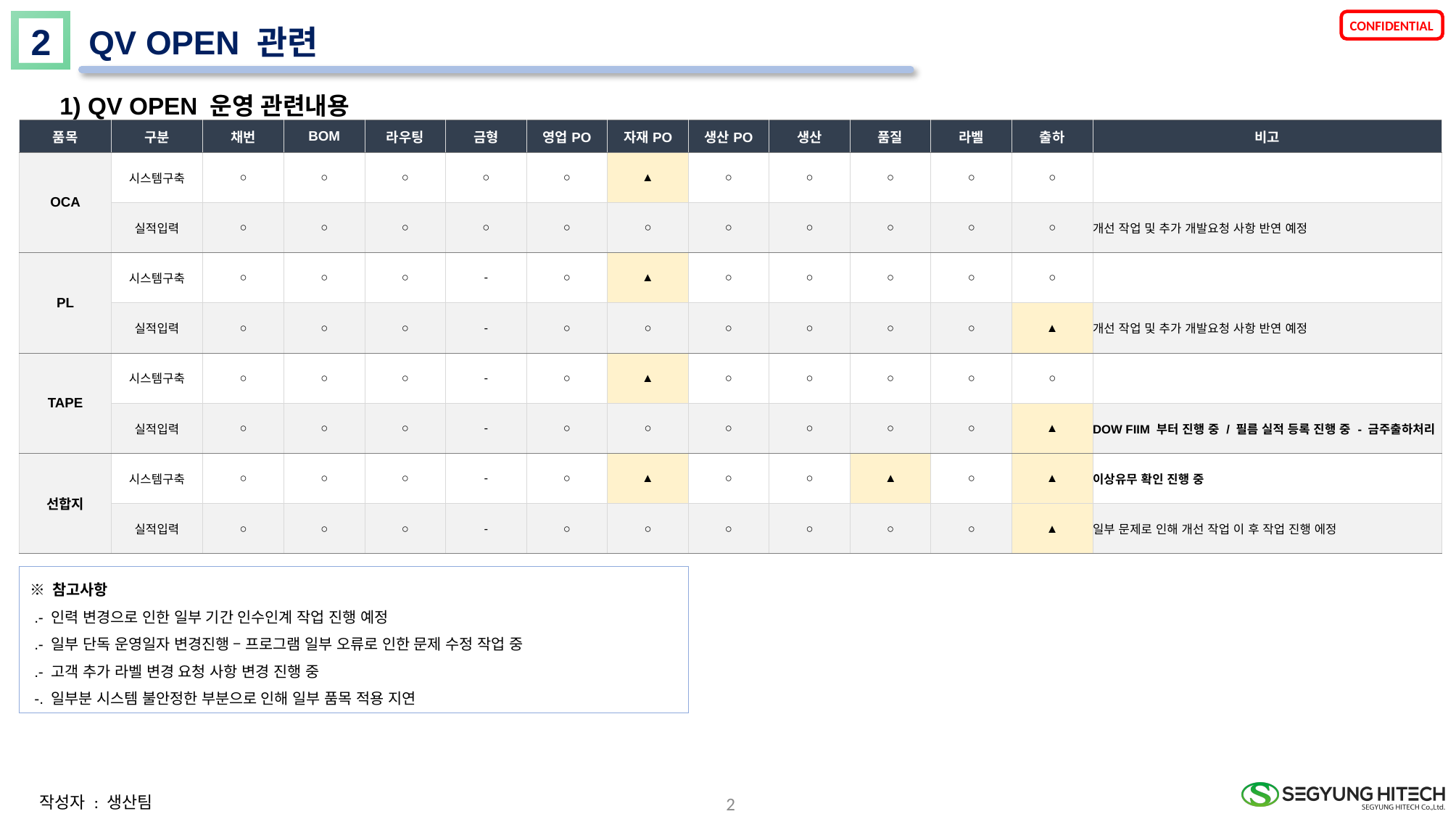

2
QV OPEN 관련
1) QV OPEN 운영 관련내용
| 품목 | 구분 | 채번 | BOM | 라우팅 | 금형 | 영업PO | 자재PO | 생산PO | 생산 | 품질 | 라벨 | 출하 | 비고 |
| --- | --- | --- | --- | --- | --- | --- | --- | --- | --- | --- | --- | --- | --- |
| OCA | 시스템구축 | ○ | ○ | ○ | ○ | ○ | ▲ | ○ | ○ | ○ | ○ | ○ |  |
|  | 실적입력 | ○ | ○ | ○ | ○ | ○ | ○ | ○ | ○ | ○ | ○ | ○ | 개선 작업 및 추가 개발요청 사항 반연 예정 |
| PL | 시스템구축 | ○ | ○ | ○ | - | ○ | ▲ | ○ | ○ | ○ | ○ | ○ |  |
|  | 실적입력 | ○ | ○ | ○ | - | ○ | ○ | ○ | ○ | ○ | ○ | ▲ | 개선 작업 및 추가 개발요청 사항 반연 예정 |
| TAPE | 시스템구축 | ○ | ○ | ○ | - | ○ | ▲ | ○ | ○ | ○ | ○ | ○ |  |
|  | 실적입력 | ○ | ○ | ○ | - | ○ | ○ | ○ | ○ | ○ | ○ | ▲ | DOW FIIM 부터 진행 중 / 필름 실적 등록 진행 중 - 금주출하처리 |
| 선합지 | 시스템구축 | ○ | ○ | ○ | - | ○ | ▲ | ○ | ○ | ▲ | ○ | ▲ | 이상유무 확인 진행 중 |
|  | 실적입력 | ○ | ○ | ○ | - | ○ | ○ | ○ | ○ | ○ | ○ | ▲ | 일부 문제로 인해 개선 작업 이 후 작업 진행 에정 |
※ 참고사항
 .- 인력 변경으로 인한 일부 기간 인수인계 작업 진행 예정
 .- 일부 단독 운영일자 변경진행 – 프로그램 일부 오류로 인한 문제 수정 작업 중
 .- 고객 추가 라벨 변경 요청 사항 변경 진행 중
 -. 일부분 시스템 불안정한 부분으로 인해 일부 품목 적용 지연
2
작성자 : 생산팀